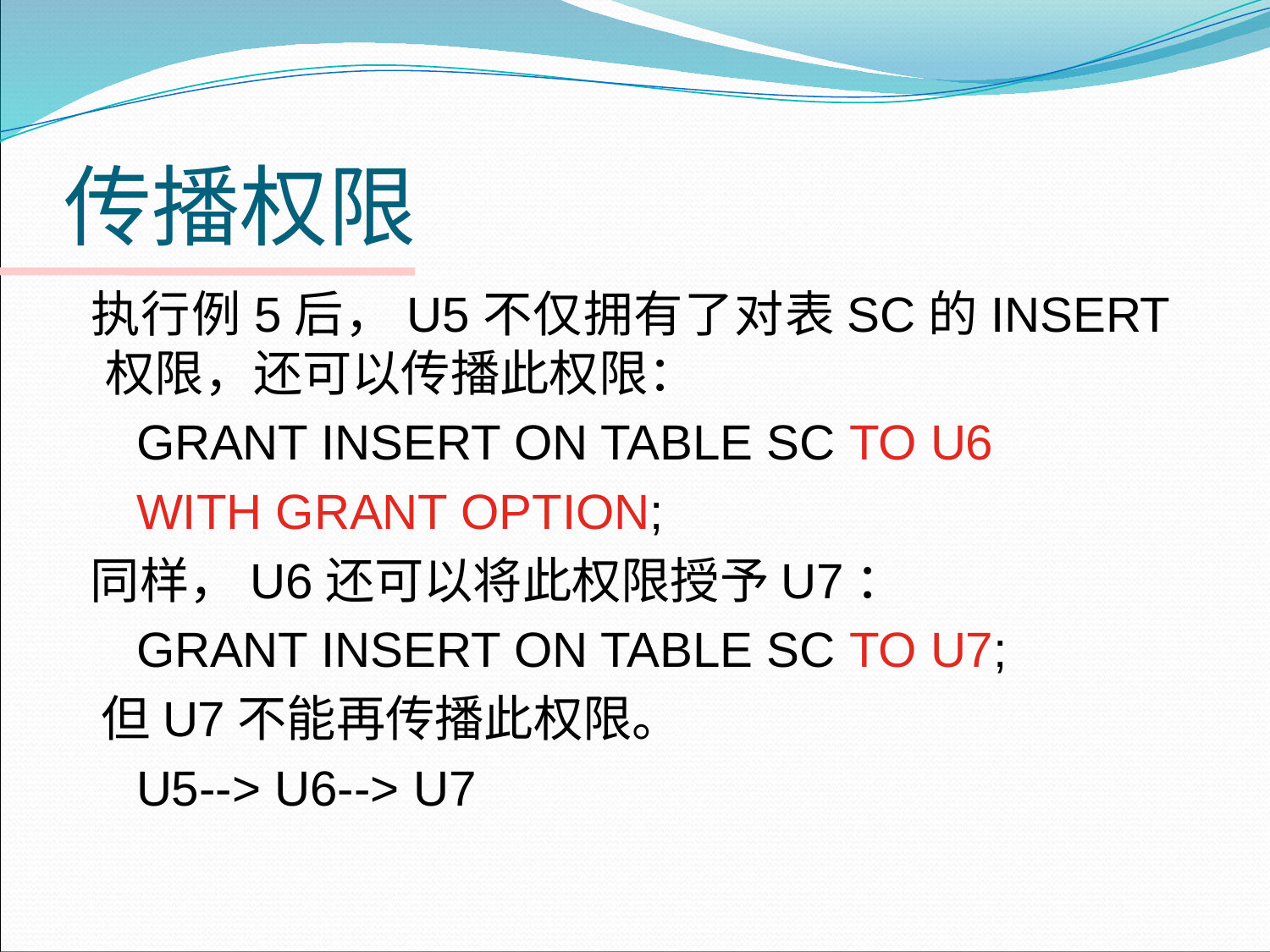

# 传播权限
 执行例5后，U5不仅拥有了对表SC的INSERT权限，还可以传播此权限：
     GRANT INSERT ON TABLE SC TO U6
     WITH GRANT OPTION;
 同样，U6还可以将此权限授予U7：
     GRANT INSERT ON TABLE SC TO U7;
  但U7不能再传播此权限。
     U5--> U6--> U7

467